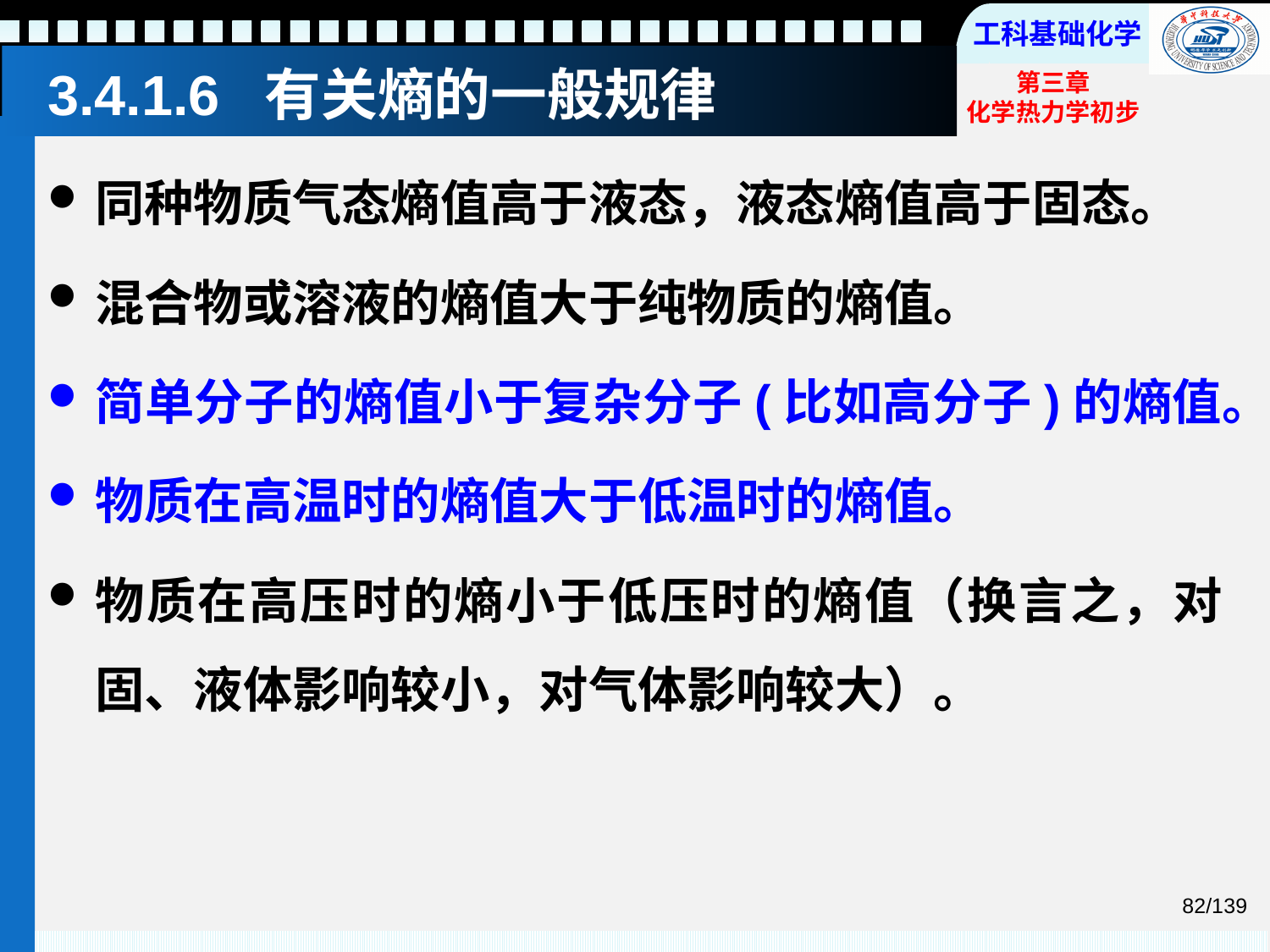

# 3.4.1.6  有关熵的一般规律
同种物质气态熵值高于液态，液态熵值高于固态。
混合物或溶液的熵值大于纯物质的熵值。
简单分子的熵值小于复杂分子(比如高分子)的熵值。
物质在高温时的熵值大于低温时的熵值。
物质在高压时的熵小于低压时的熵值（换言之，对固、液体影响较小，对气体影响较大）。